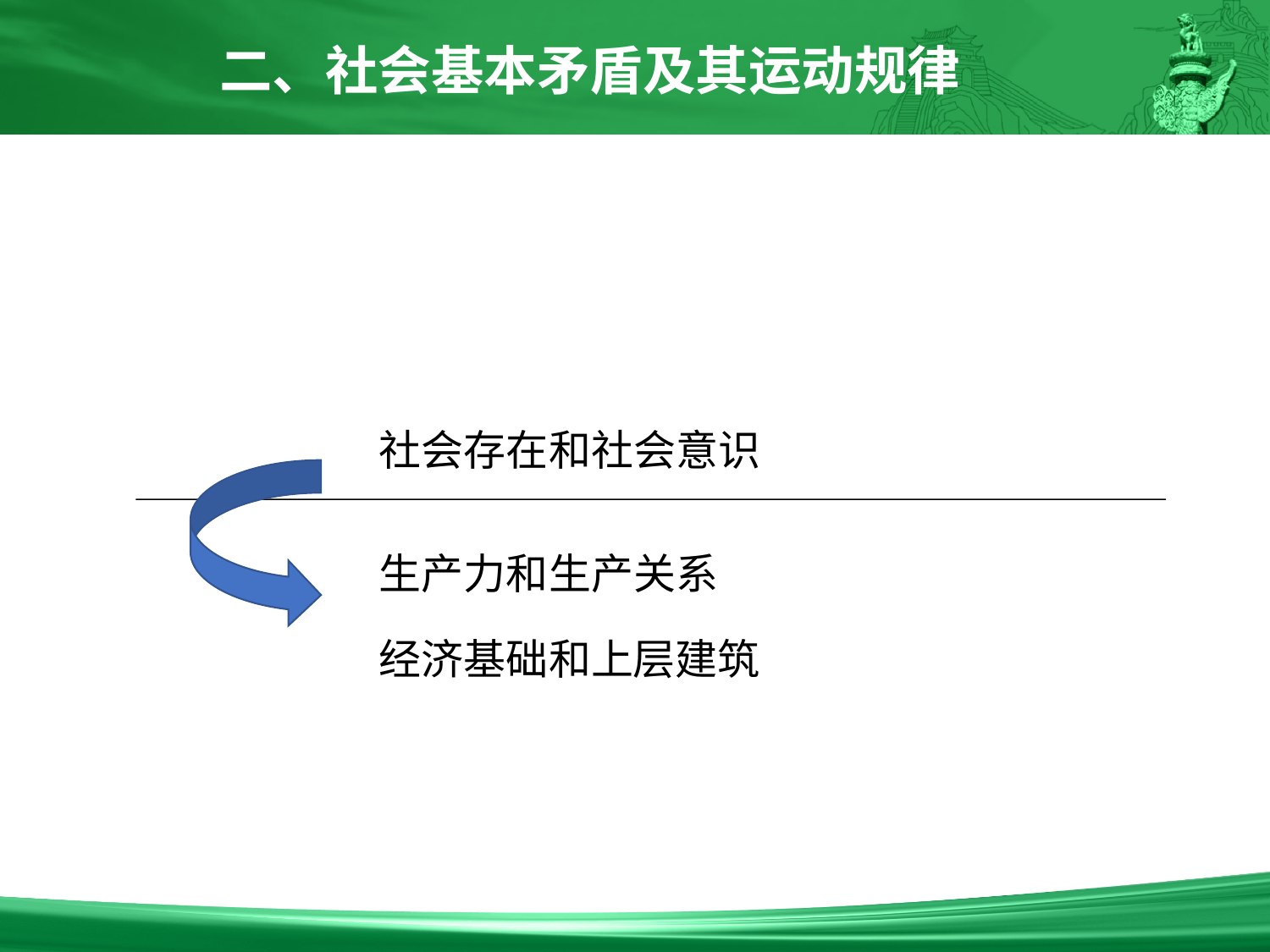

二、社会基本矛盾及其运动规律
社会存在和社会意识

生产力和生产关系
经济基础和上层建筑